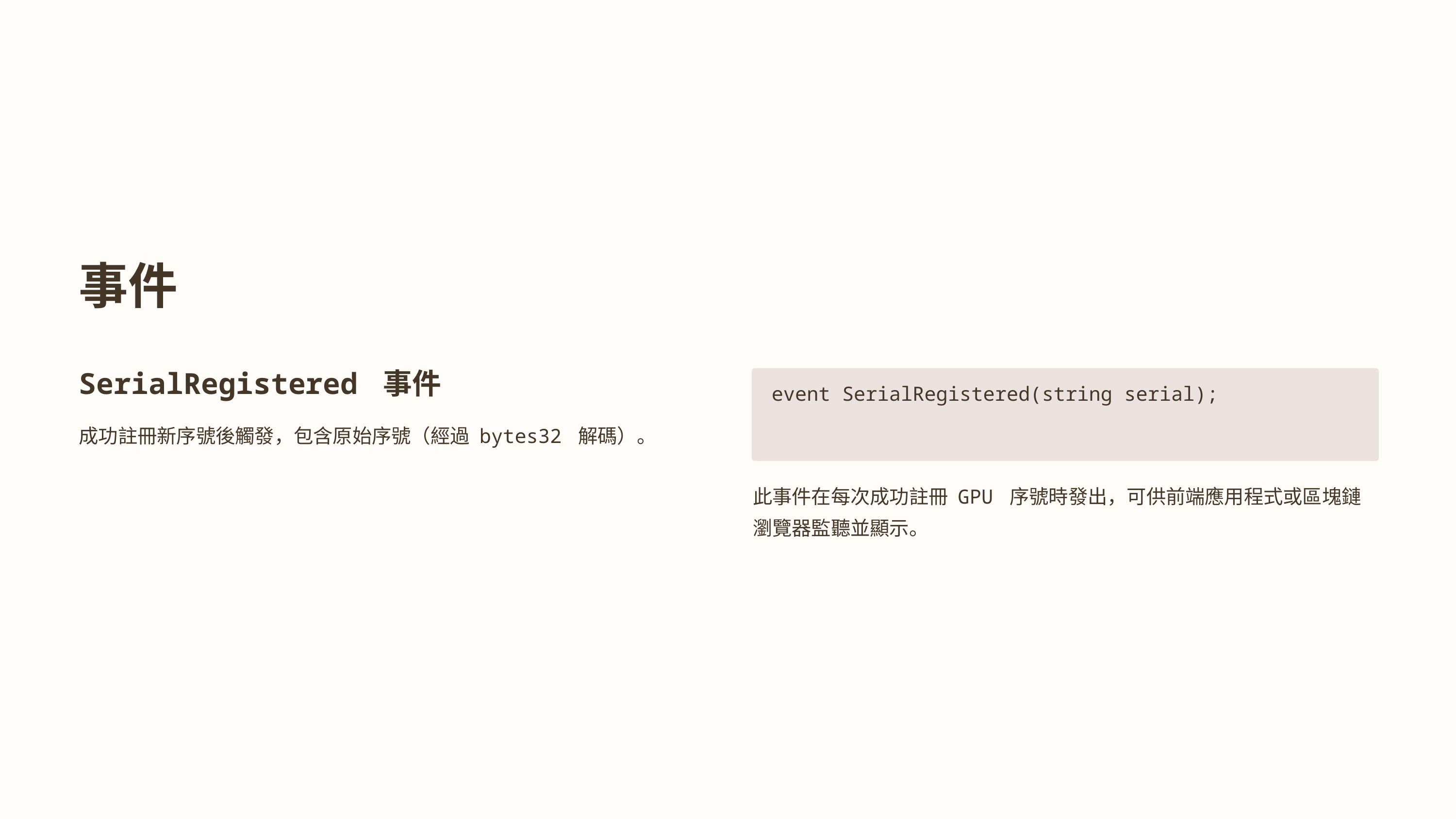

事件
SerialRegistered 事件

event SerialRegistered(string serial);
成功註冊新序號後觸發，包含原始序號（經過 bytes32 解碼）。
此事件在每次成功註冊 GPU 序號時發出，可供前端應用程式或區塊鏈瀏覽器監聽並顯示。